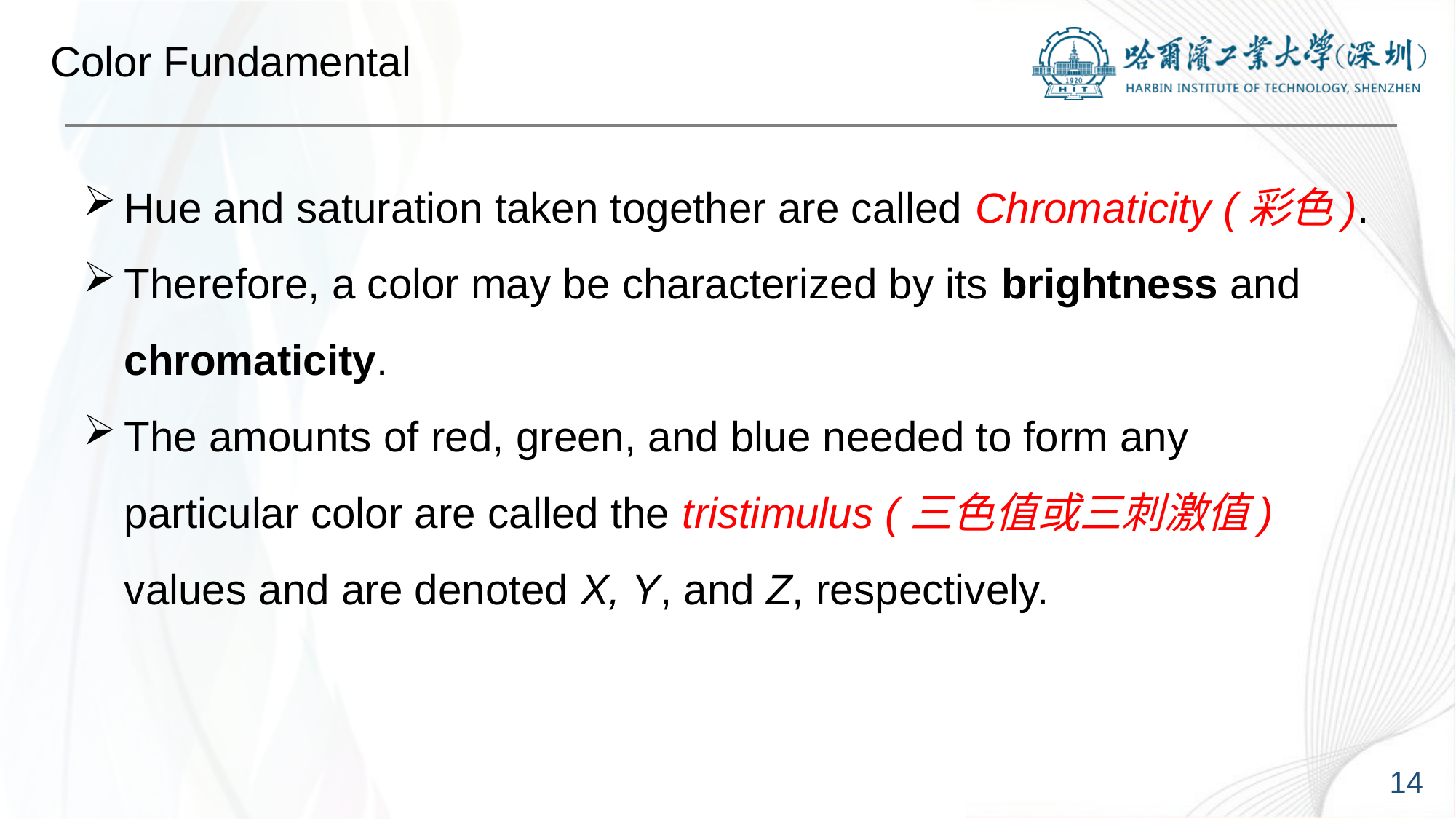

# Color Fundamental
Hue and saturation taken together are called Chromaticity (彩色).
Therefore, a color may be characterized by its brightness and chromaticity.
The amounts of red, green, and blue needed to form any particular color are called the tristimulus (三色值或三刺激值) values and are denoted X, Y, and Z, respectively.

14